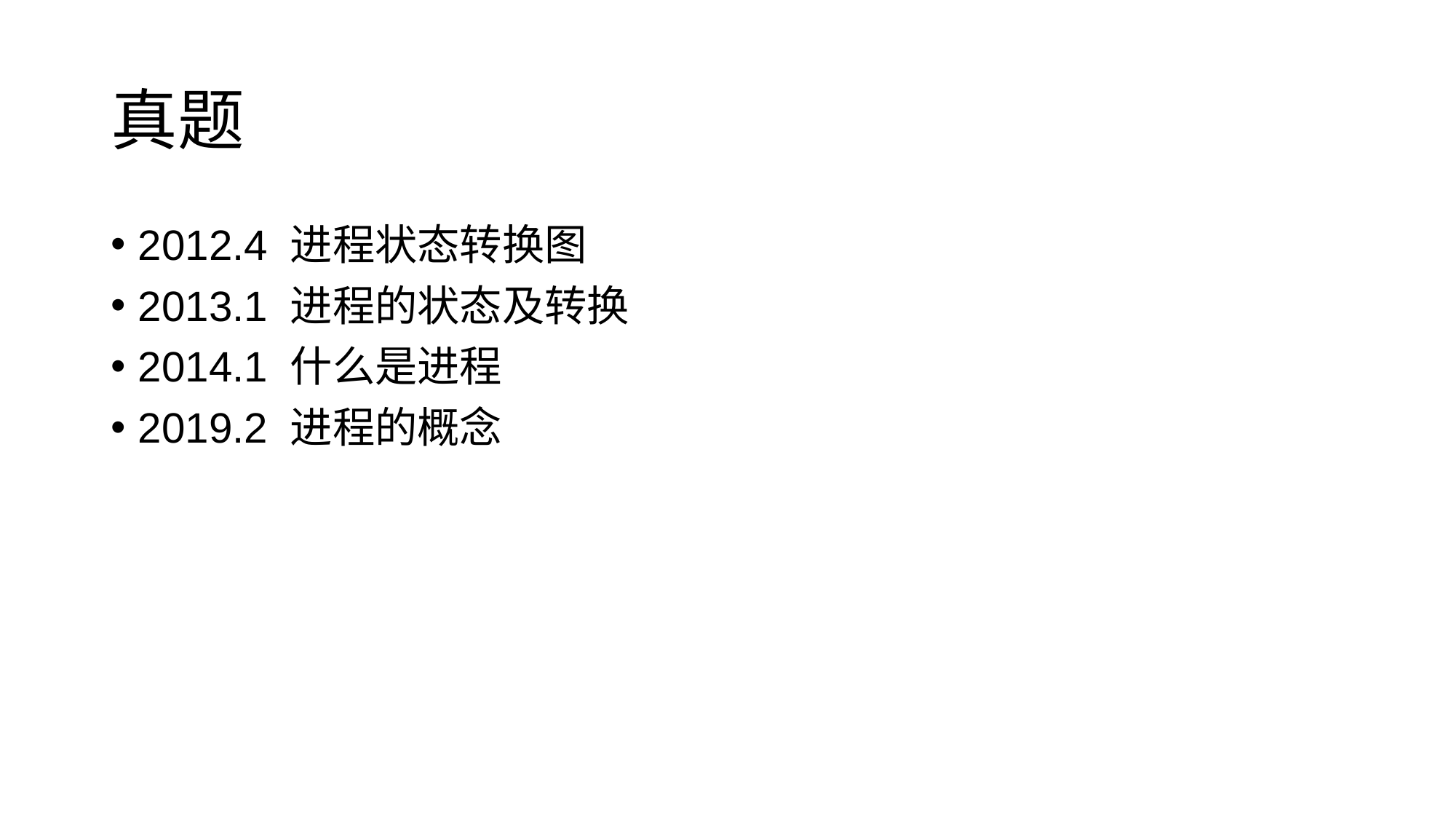

# 真题
2012.4 进程状态转换图
2013.1 进程的状态及转换
2014.1 什么是进程
2019.2 进程的概念